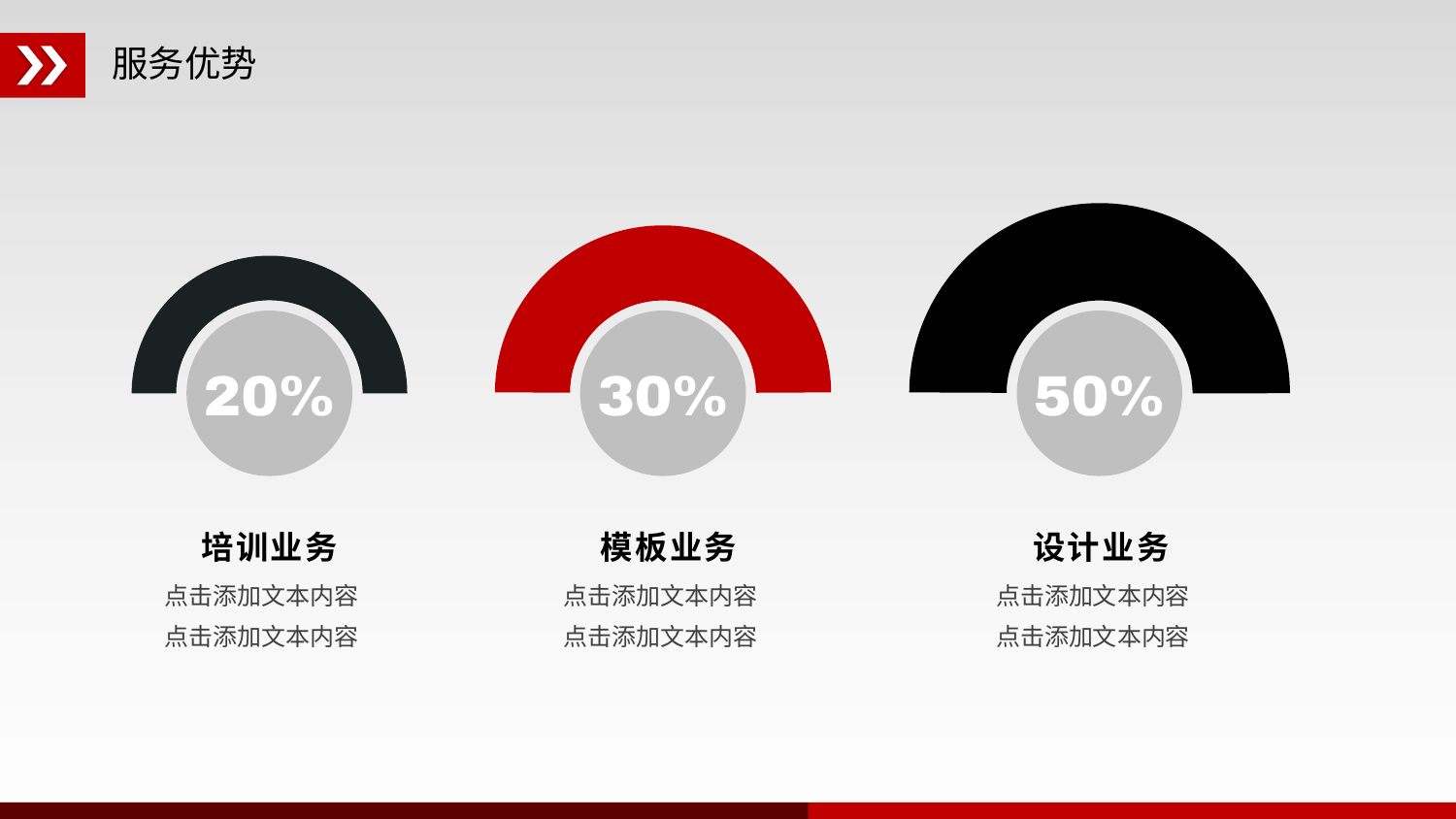

服务优势

50%

30%

20%
培训业务
点击添加文本内容
点击添加文本内容
模板业务
点击添加文本内容
点击添加文本内容
设计业务
点击添加文本内容
点击添加文本内容